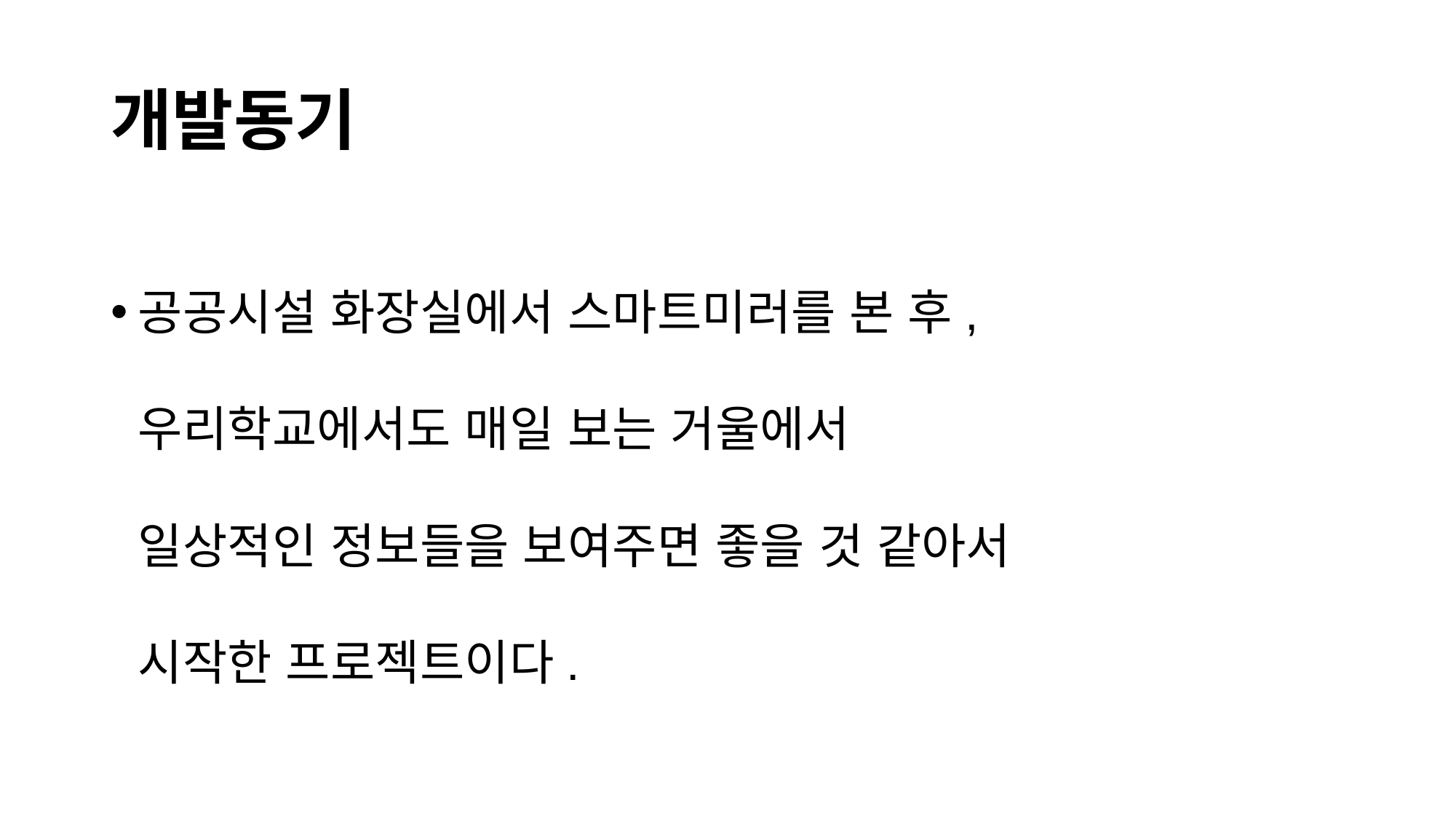

# 개발동기
공공시설 화장실에서 스마트미러를 본 후,
우리학교에서도 매일 보는 거울에서
일상적인 정보들을 보여주면 좋을 것 같아서
시작한 프로젝트이다.